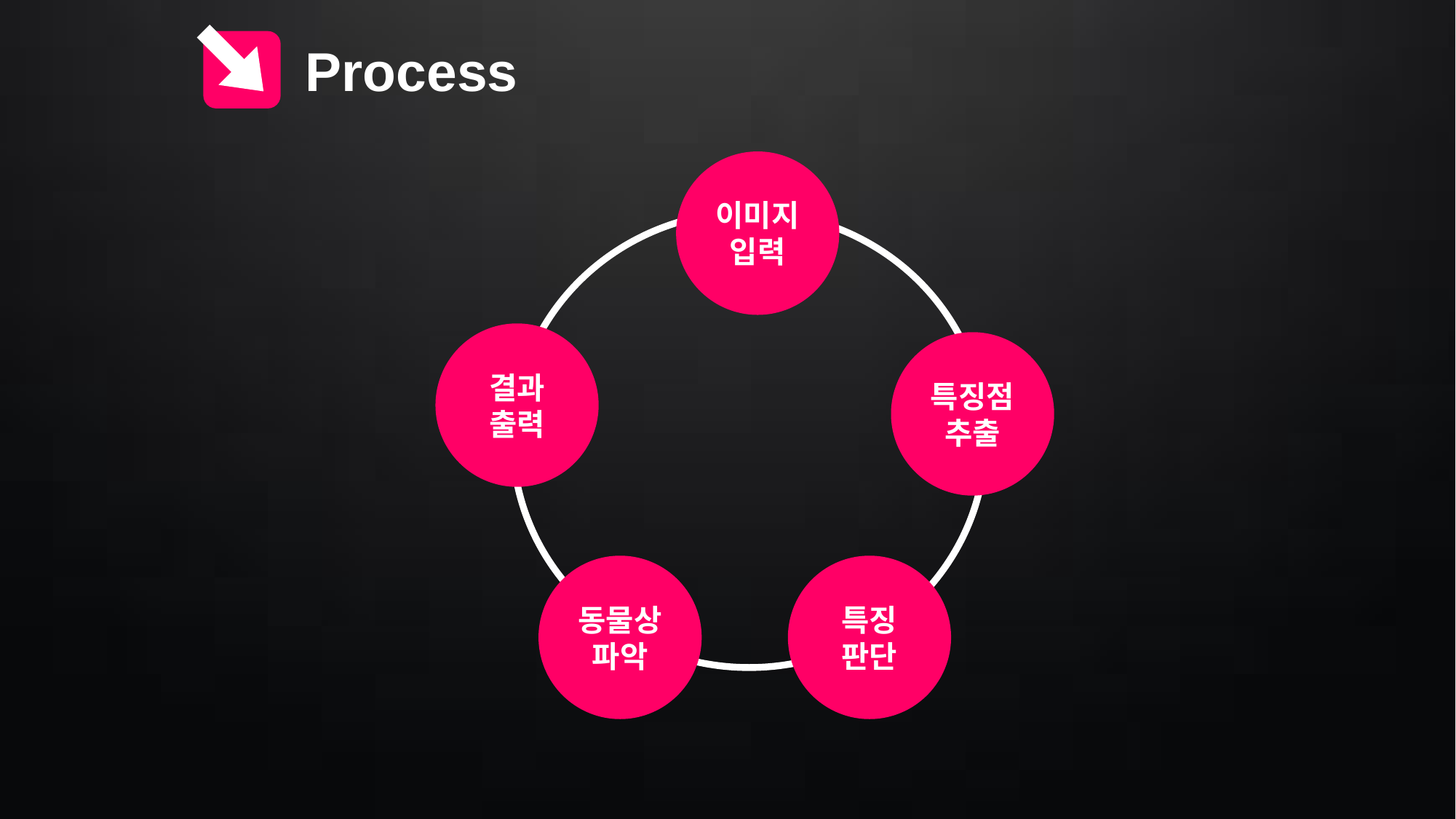

Process
이미지
입력

결과
출력
특징점
추출
동물상
파악
특징
판단